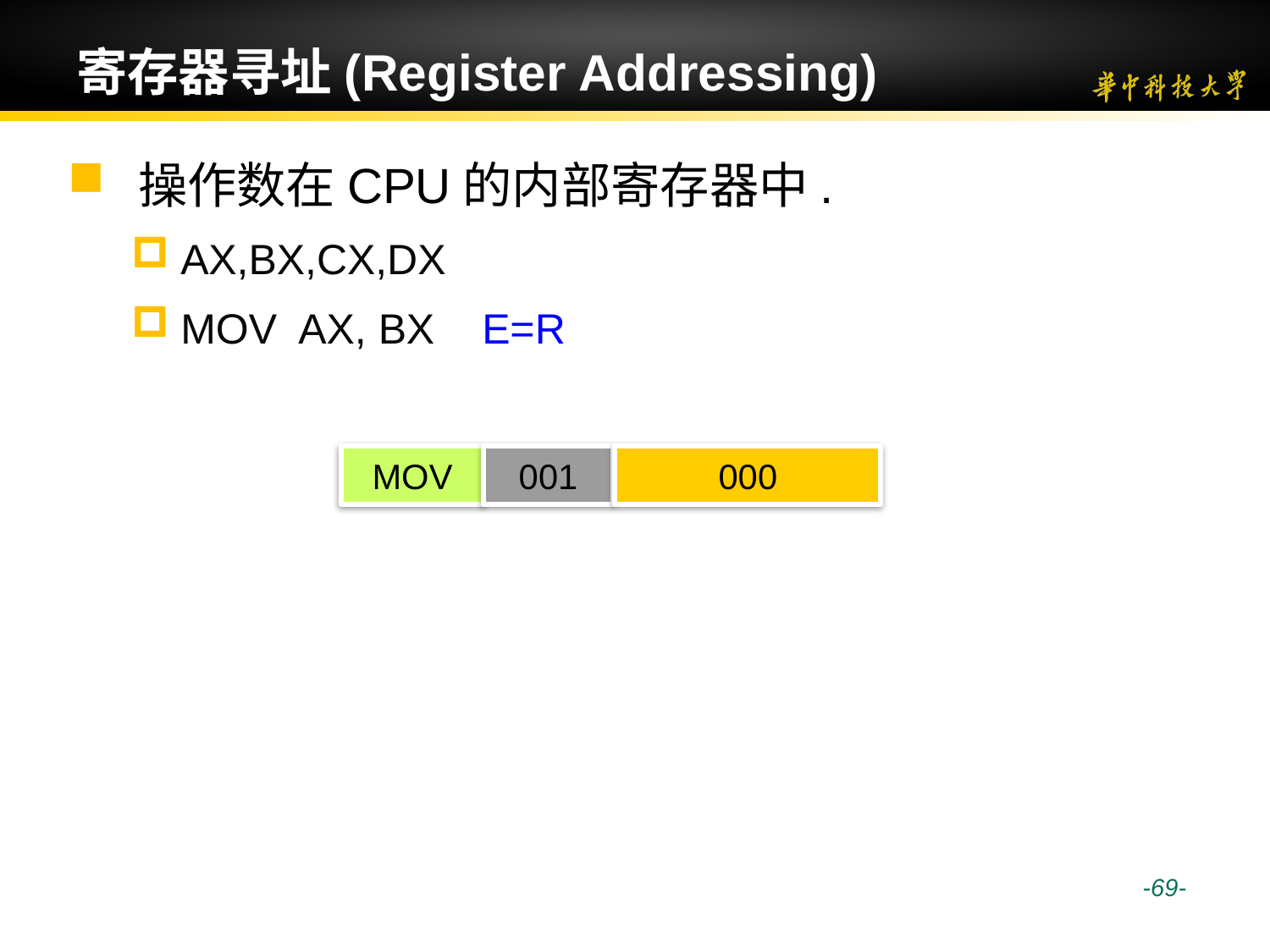

# 寄存器寻址(Register Addressing)
 操作数在CPU的内部寄存器中.
AX,BX,CX,DX
MOV  AX, BX    E=R
MOV
  001
000
 -69-